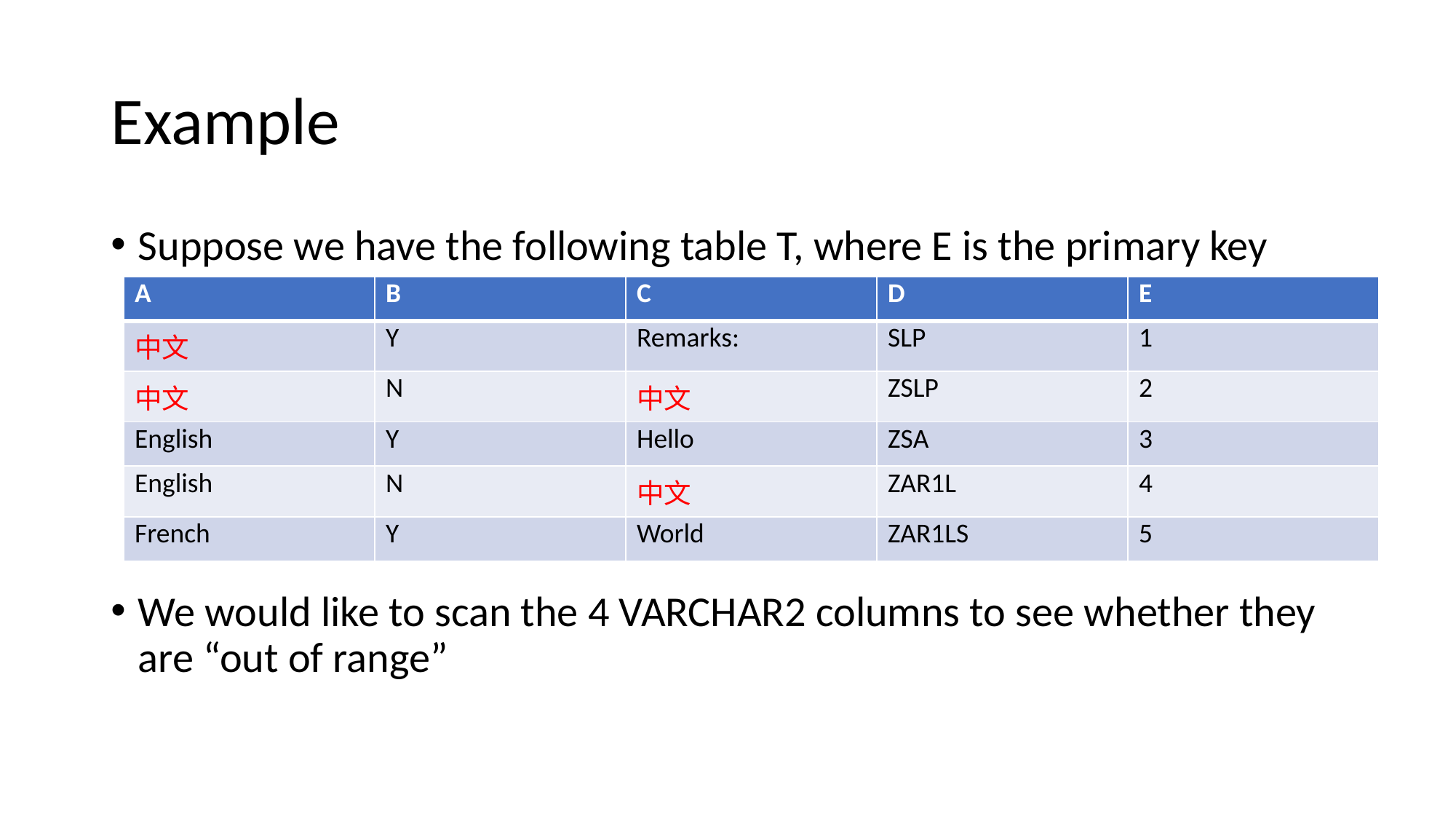

# Example
Suppose we have the following table T, where E is the primary key

We would like to scan the 4 VARCHAR2 columns to see whether they are “out of range”

| A | B | C | D | E |
| --- | --- | --- | --- | --- |
| 中文 | Y | Remarks: | SLP | 1 |
| 中文 | N | 中文 | ZSLP | 2 |
| English | Y | Hello | ZSA | 3 |
| English | N | 中文 | ZAR1L | 4 |
| French | Y | World | ZAR1LS | 5 |